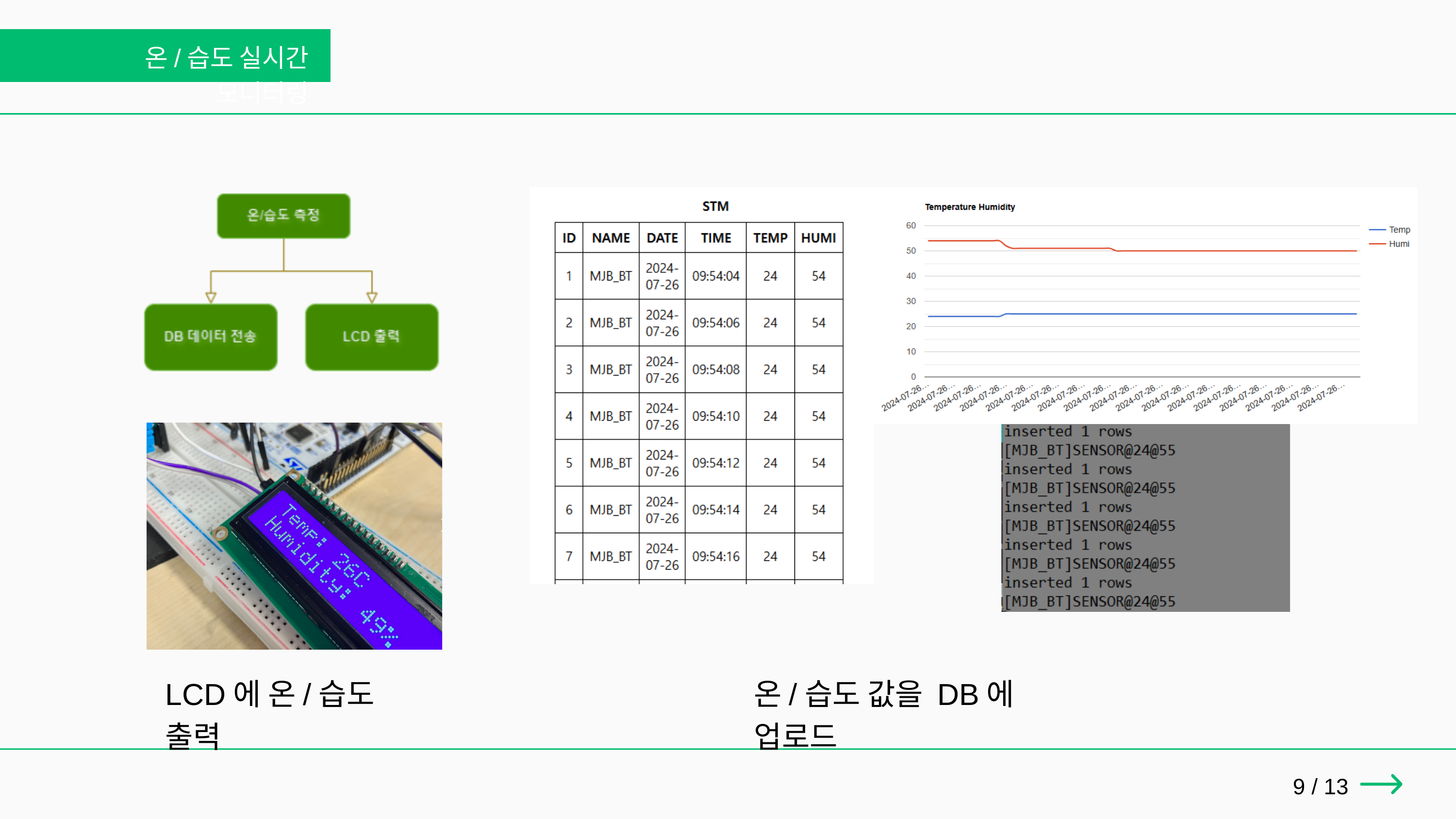

온/습도 실시간 모니터링

LCD에 온/습도 출력
온/습도 값을 DB에 업로드

9 / 13